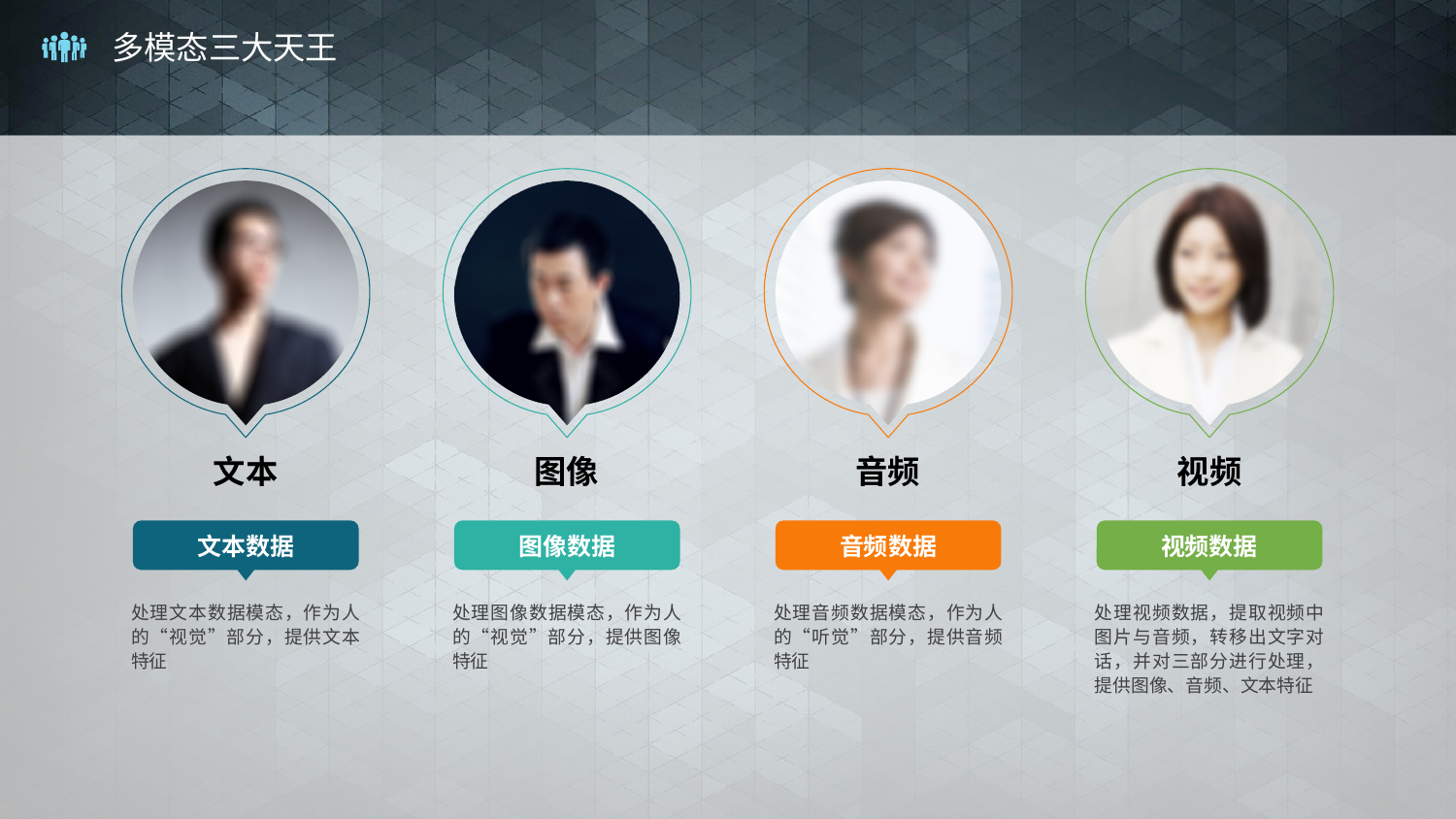

# 多模态三大天王

文本
图像
音频
视频

文本数据

图像数据

音频数据

视频数据

处理文本数据模态，作为人的“视觉”部分，提供文本特征
处理图像数据模态，作为人的“视觉”部分，提供图像特征
处理音频数据模态，作为人的“听觉”部分，提供音频特征
处理视频数据，提取视频中图片与音频，转移出文字对话，并对三部分进行处理，提供图像、音频、文本特征